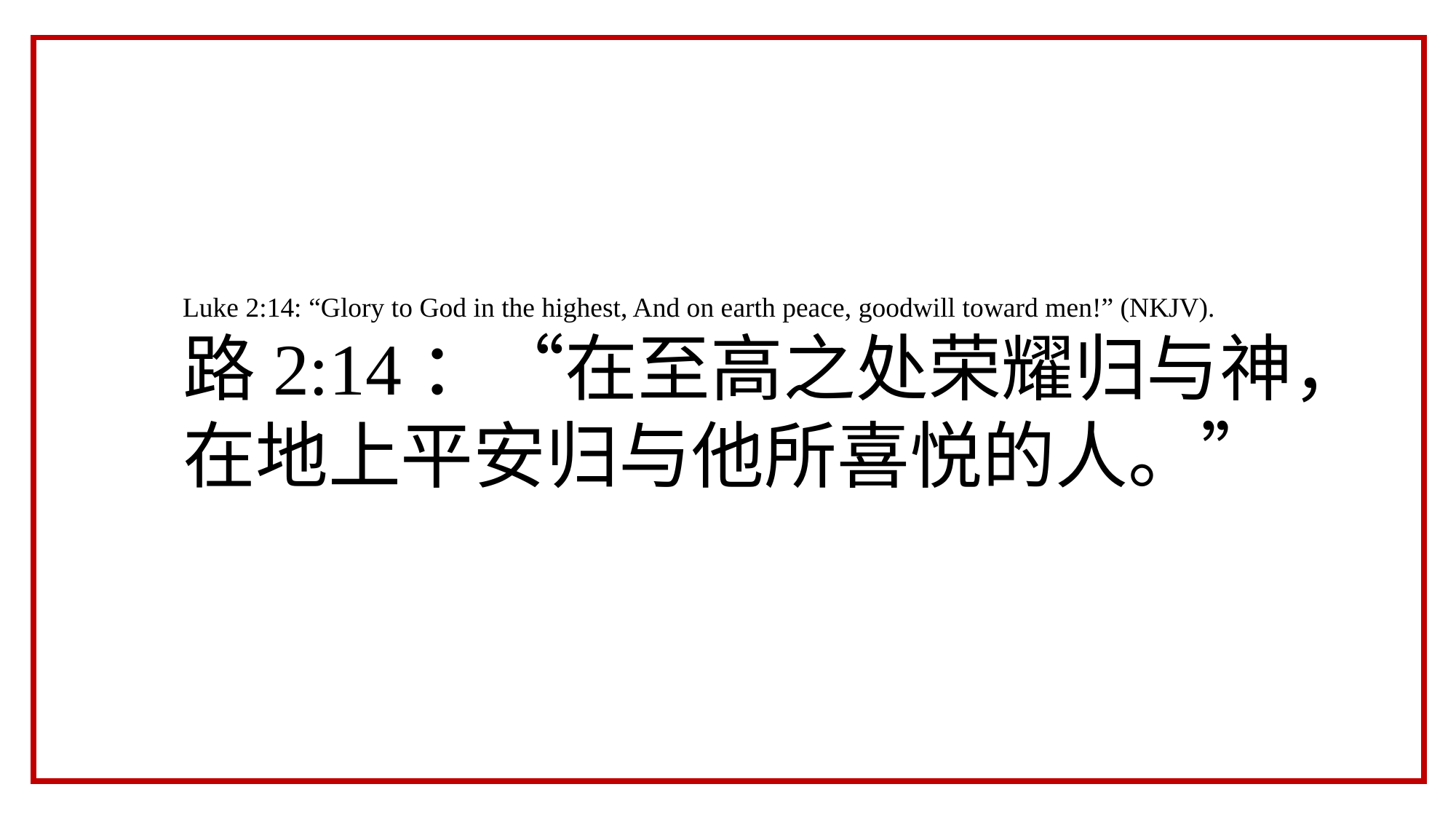

Luke 2:14: “Glory to God in the highest, And on earth peace, goodwill toward men!” (NKJV).
路2:14：“在至高之处荣耀归与神，在地上平安归与他所喜悦的人。”